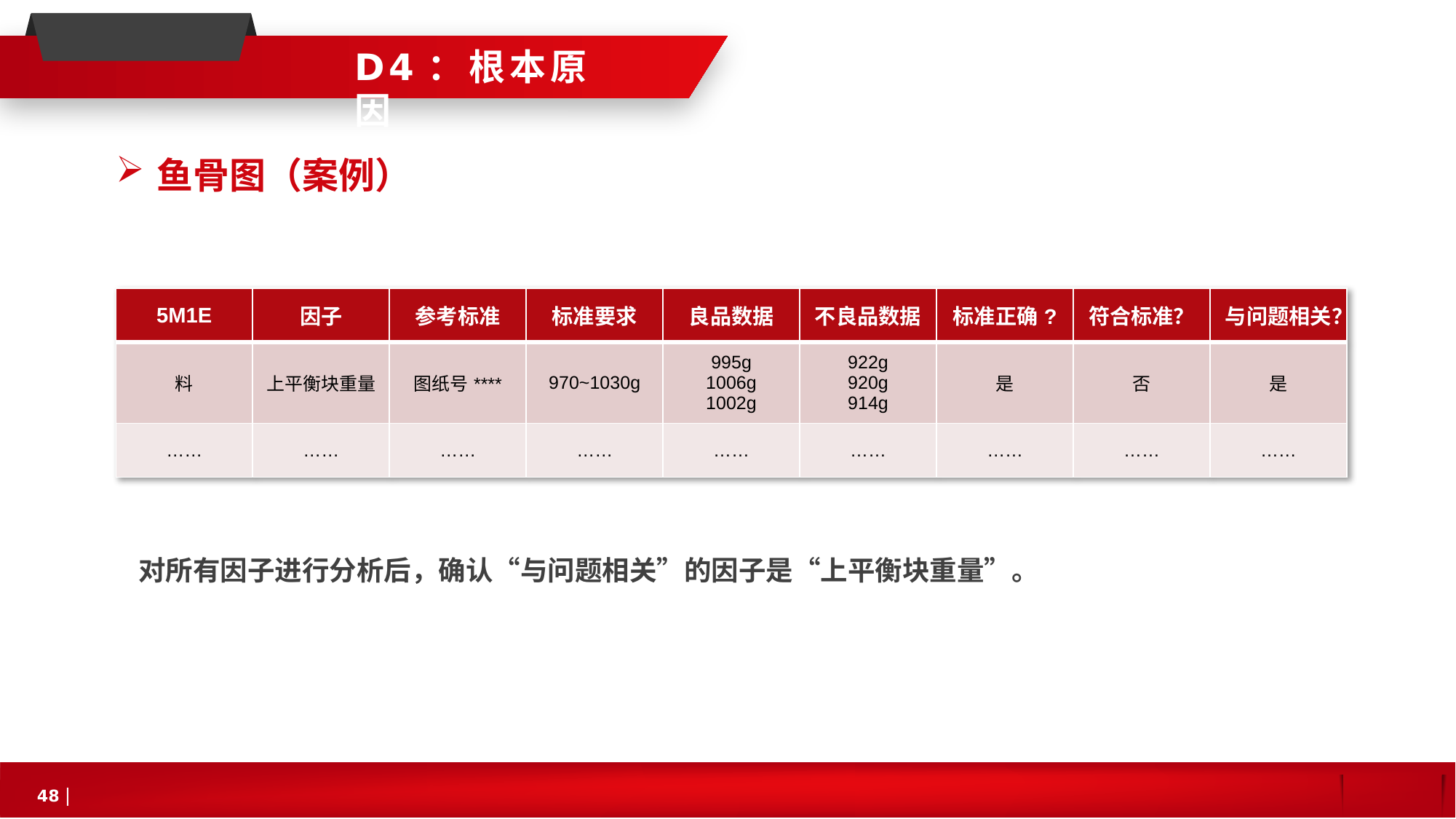

D4：根本原因
鱼骨图（案例）
| 5M1E | 因子 | 参考标准 | 标准要求 | 良品数据 | 不良品数据 | 标准正确? | 符合标准？ | 与问题相关？ |
| --- | --- | --- | --- | --- | --- | --- | --- | --- |
| 料 | 上平衡块重量 | 图纸号\*\*\*\* | 970~1030g | 995g 1006g 1002g | 922g 920g 914g | 是 | 否 | 是 |
| …… | …… | …… | …… | …… | …… | …… | …… | …… |
对所有因子进行分析后，确认“与问题相关”的因子是“上平衡块重量”。